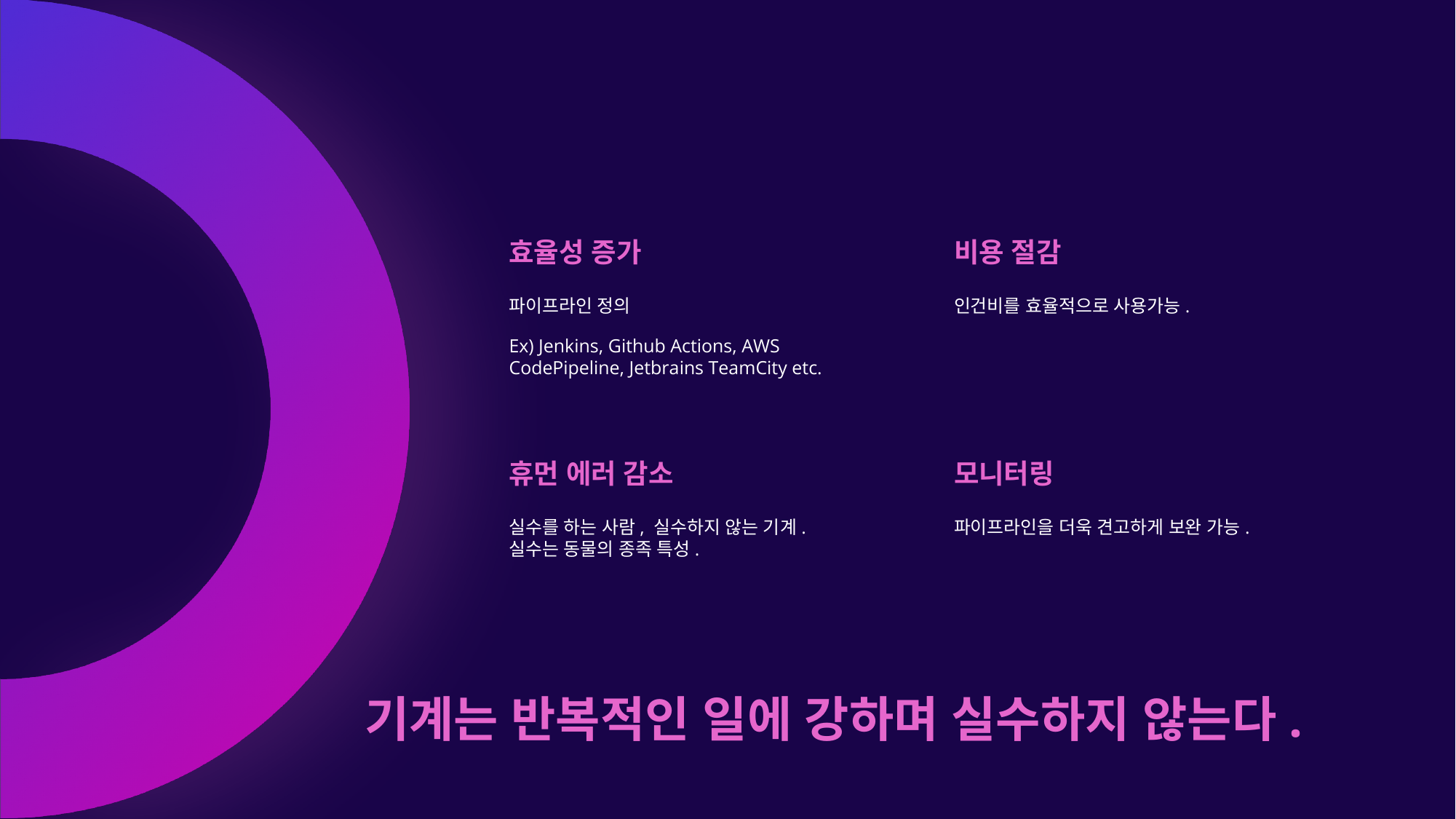

효율성 증가
비용 절감
파이프라인 정의
Ex) Jenkins, Github Actions, AWS CodePipeline, Jetbrains TeamCity etc.
인건비를 효율적으로 사용가능.
휴먼 에러 감소
모니터링
실수를 하는 사람, 실수하지 않는 기계.
실수는 동물의 종족 특성.
파이프라인을 더욱 견고하게 보완 가능.
기계는 반복적인 일에 강하며 실수하지 않는다.